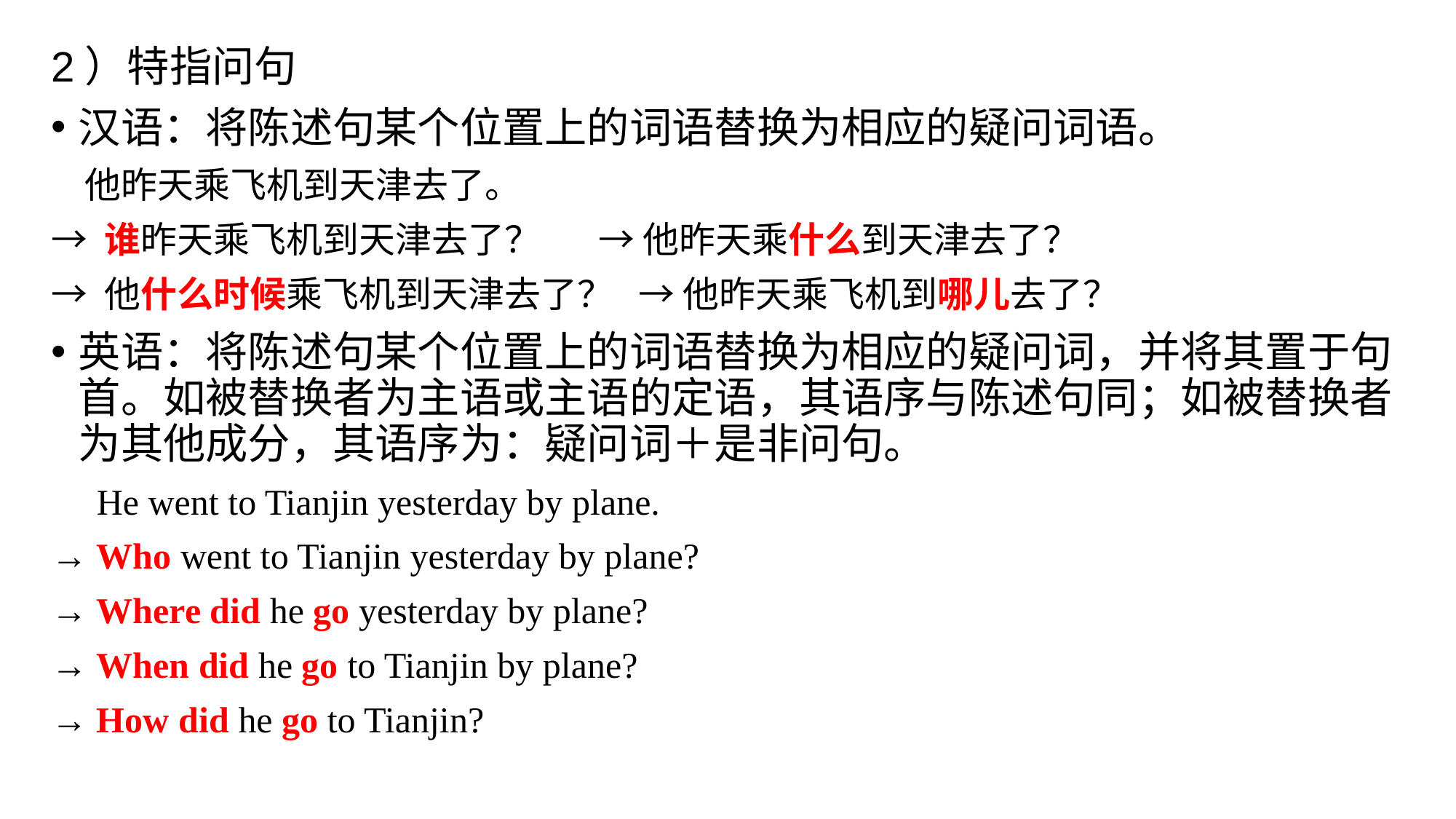

2）特指问句
汉语：将陈述句某个位置上的词语替换为相应的疑问词语。
   他昨天乘飞机到天津去了。
→ 谁昨天乘飞机到天津去了？       → 他昨天乘什么到天津去了？
→ 他什么时候乘飞机到天津去了？   → 他昨天乘飞机到哪儿去了？
英语：将陈述句某个位置上的词语替换为相应的疑问词，并将其置于句首。如被替换者为主语或主语的定语，其语序与陈述句同；如被替换者为其他成分，其语序为：疑问词＋是非问句。
     He went to Tianjin yesterday by plane.
→ Who went to Tianjin yesterday by plane?
→ Where did he go yesterday by plane?
→ When did he go to Tianjin by plane?
→ How did he go to Tianjin?